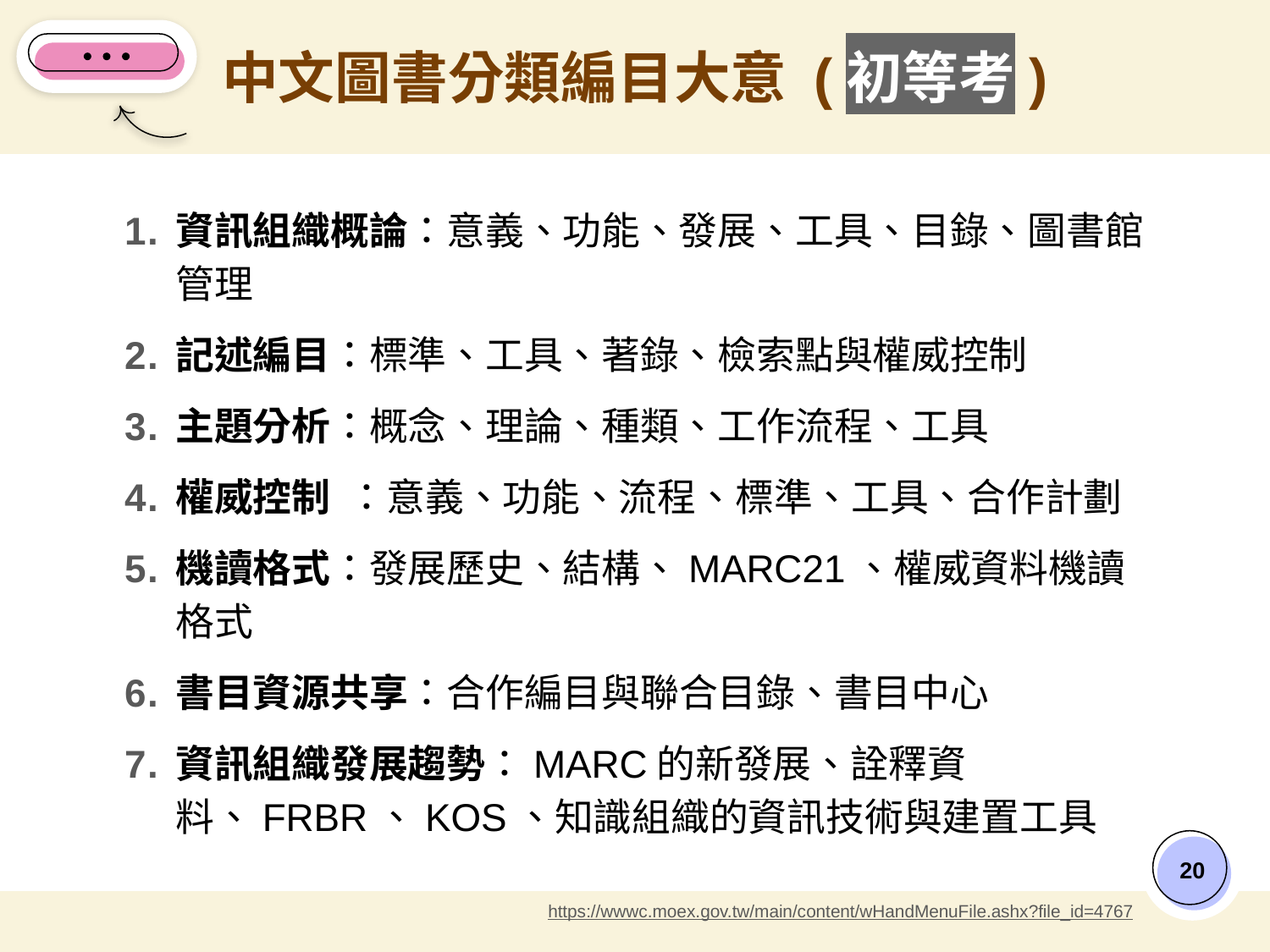

# 中文圖書分類編目大意 (初等考)
資訊組織概論：意義、功能、發展、工具、目錄、圖書館管理
記述編目：標準、工具、著錄、檢索點與權威控制
主題分析：概念、理論、種類、工作流程、工具
權威控制  ：意義、功能、流程、標準、工具、合作計劃
機讀格式：發展歷史、結構、MARC21、權威資料機讀格式
書目資源共享：合作編目與聯合目錄、書目中心
資訊組織發展趨勢：MARC的新發展、詮釋資料、FRBR、KOS、知識組織的資訊技術與建置工具
20

https://wwwc.moex.gov.tw/main/content/wHandMenuFile.ashx?file_id=4767